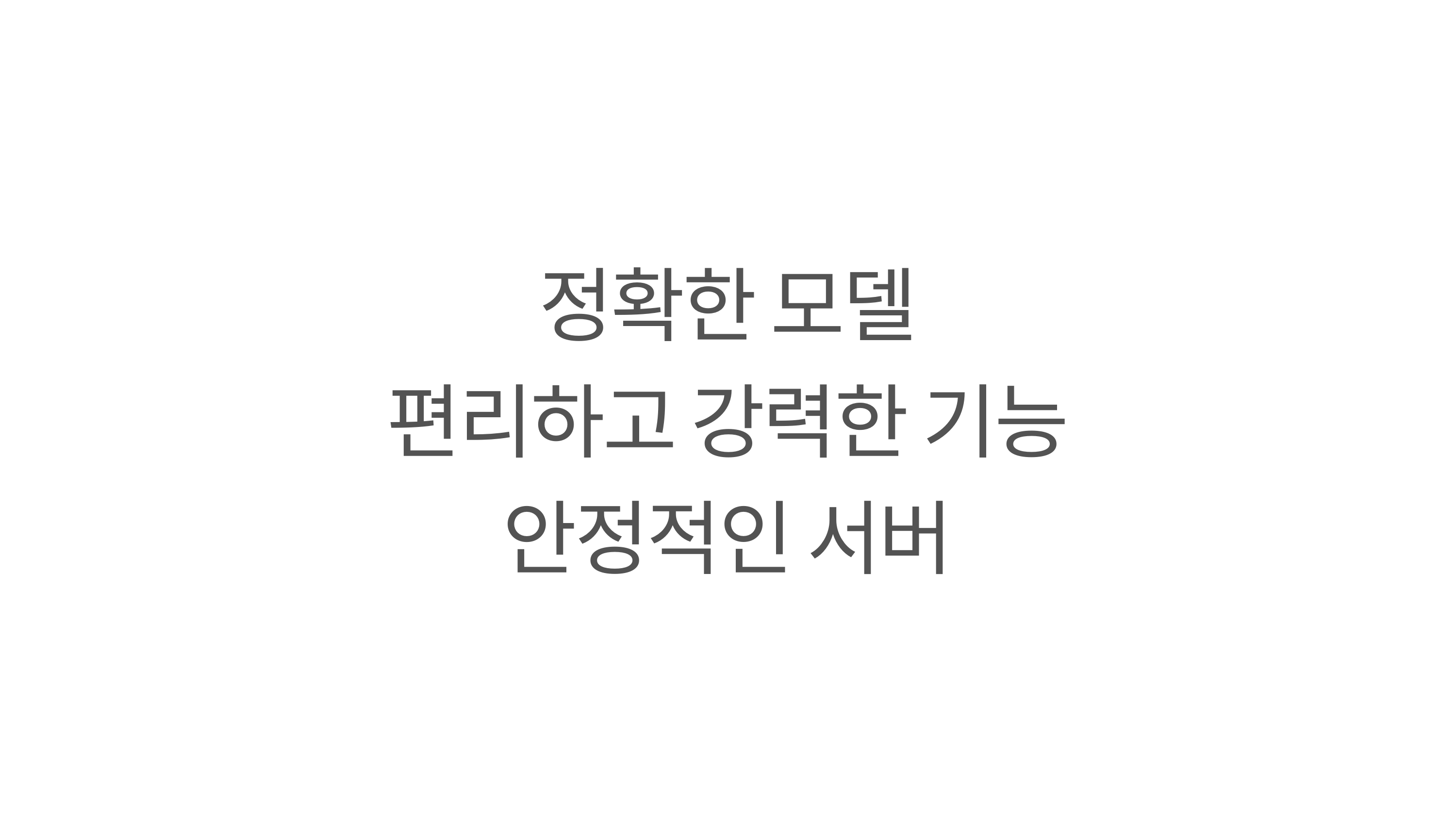

정확한 모델
편리하고 강력한 기능
안정적인 서버